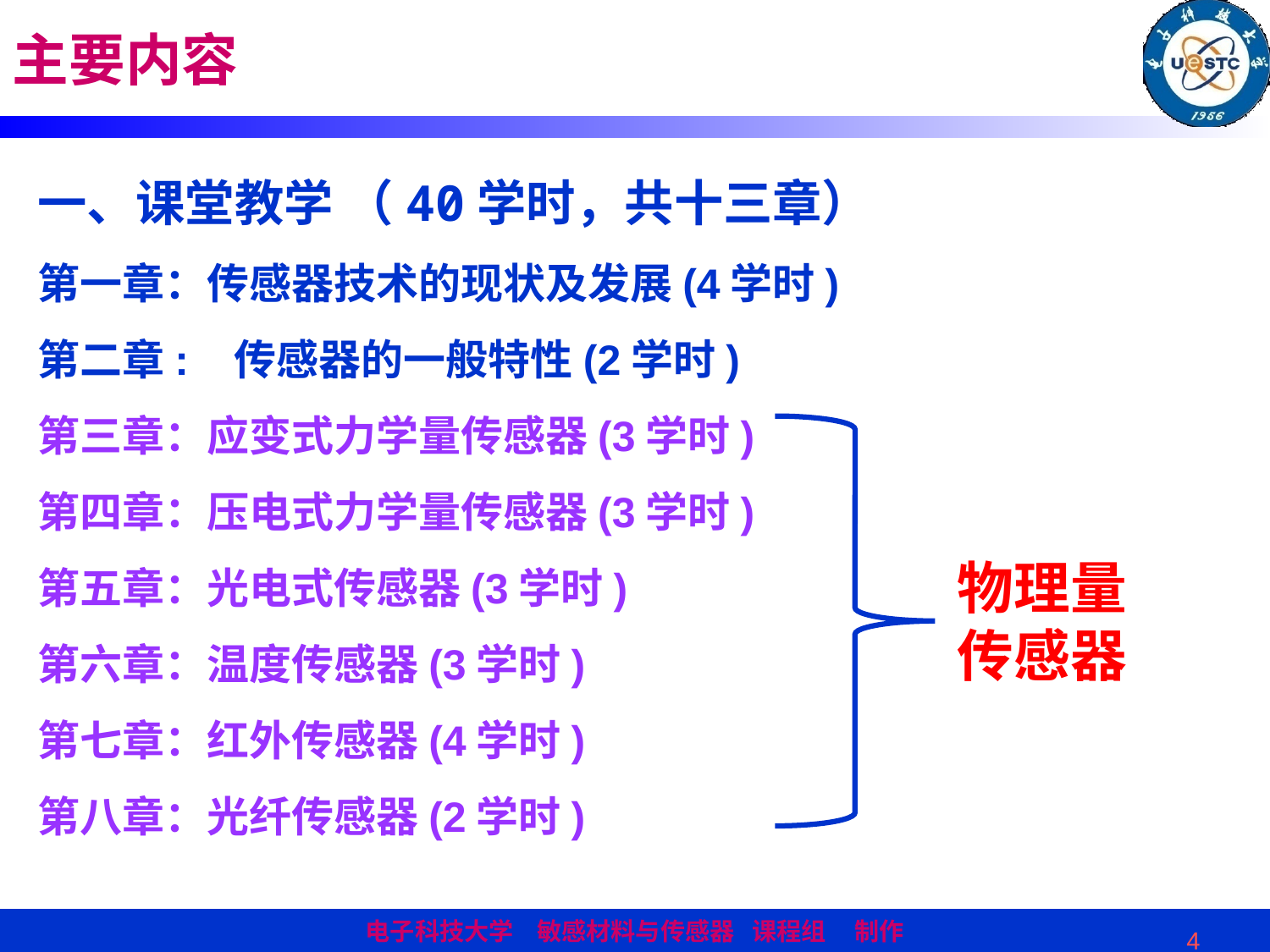

主要内容
一、课堂教学 （40学时，共十三章）
第一章：传感器技术的现状及发展(4学时)
第二章:   传感器的一般特性(2学时)
第三章：应变式力学量传感器(3学时)
第四章：压电式力学量传感器(3学时)
第五章：光电式传感器(3学时)
第六章：温度传感器(3学时)
第七章：红外传感器(4学时)
第八章：光纤传感器(2学时)

物理量传感器
4